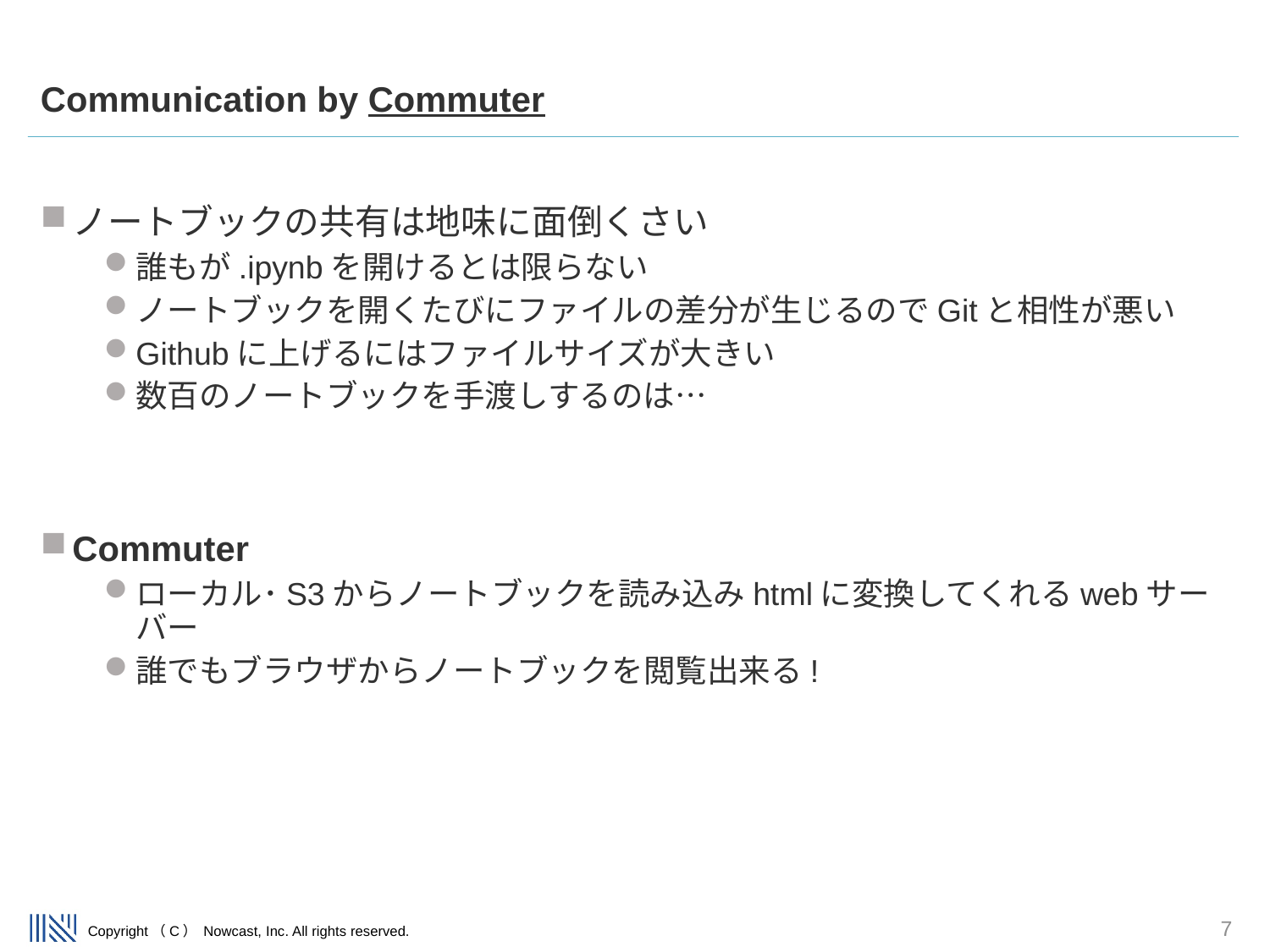

#
Communication by Commuter

ノートブックの共有は地味に面倒くさい
誰もが.ipynbを開けるとは限らない
ノートブックを開くたびにファイルの差分が生じるのでGitと相性が悪い
Githubに上げるにはファイルサイズが大きい
数百のノートブックを手渡しするのは…

Commuter
ローカル･S3からノートブックを読み込みhtmlに変換してくれるwebサーバー
誰でもブラウザからノートブックを閲覧出来る!

7